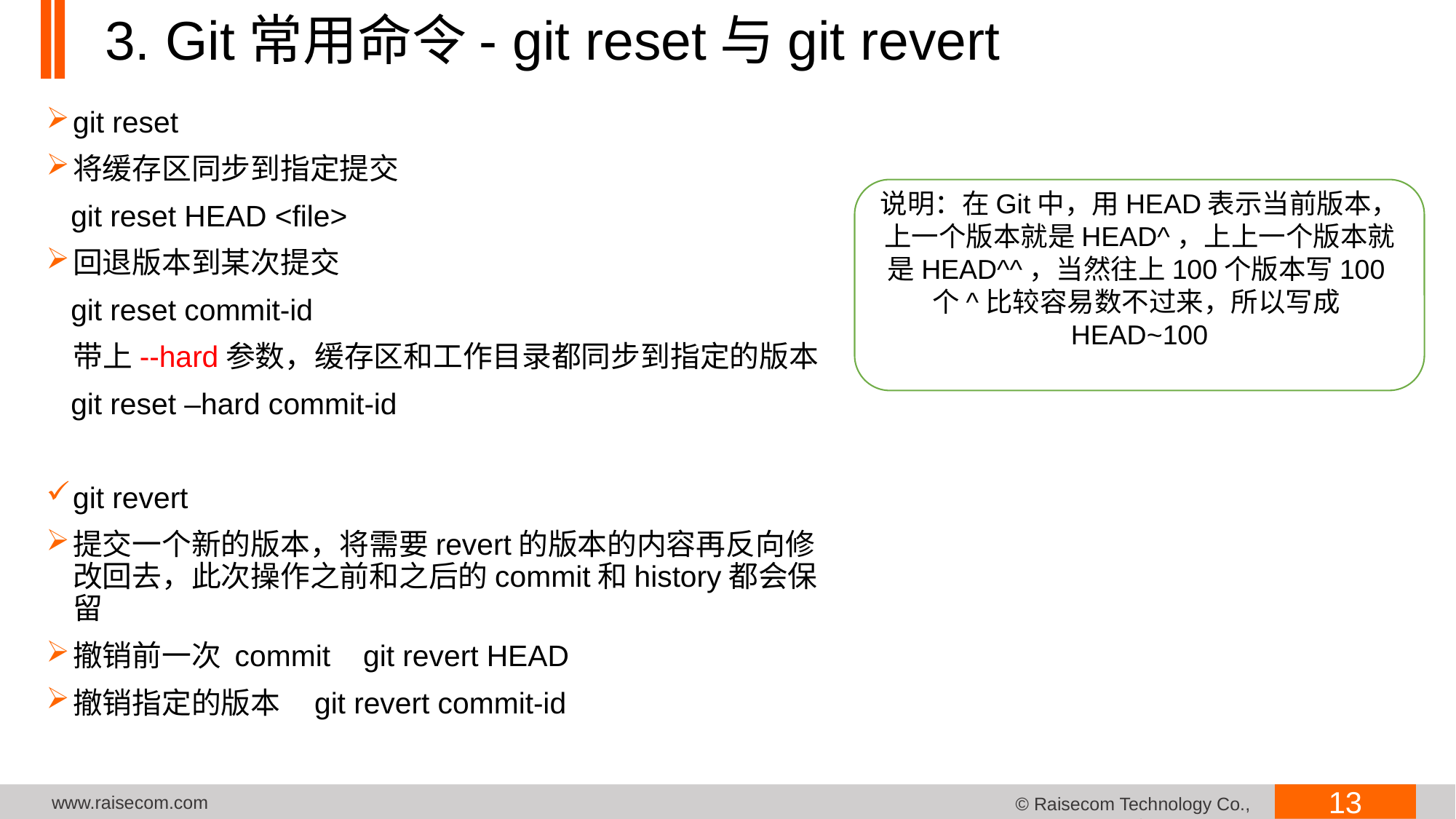

# 3. Git常用命令- git reset与git revert
git reset
将缓存区同步到指定提交
   git reset HEAD <file>
回退版本到某次提交
   git reset commit-id
   带上--hard参数，缓存区和工作目录都同步到指定的版本
   git reset –hard commit-id

git revert
提交一个新的版本，将需要revert的版本的内容再反向修改回去，此次操作之前和之后的commit和history都会保留
撤销前一次 commit    git revert HEAD
撤销指定的版本    git revert commit-id

说明：在Git中，用HEAD表示当前版本，上一个版本就是HEAD^，上上一个版本就是HEAD^^，当然往上100个版本写100个^比较容易数不过来，所以写成HEAD~100